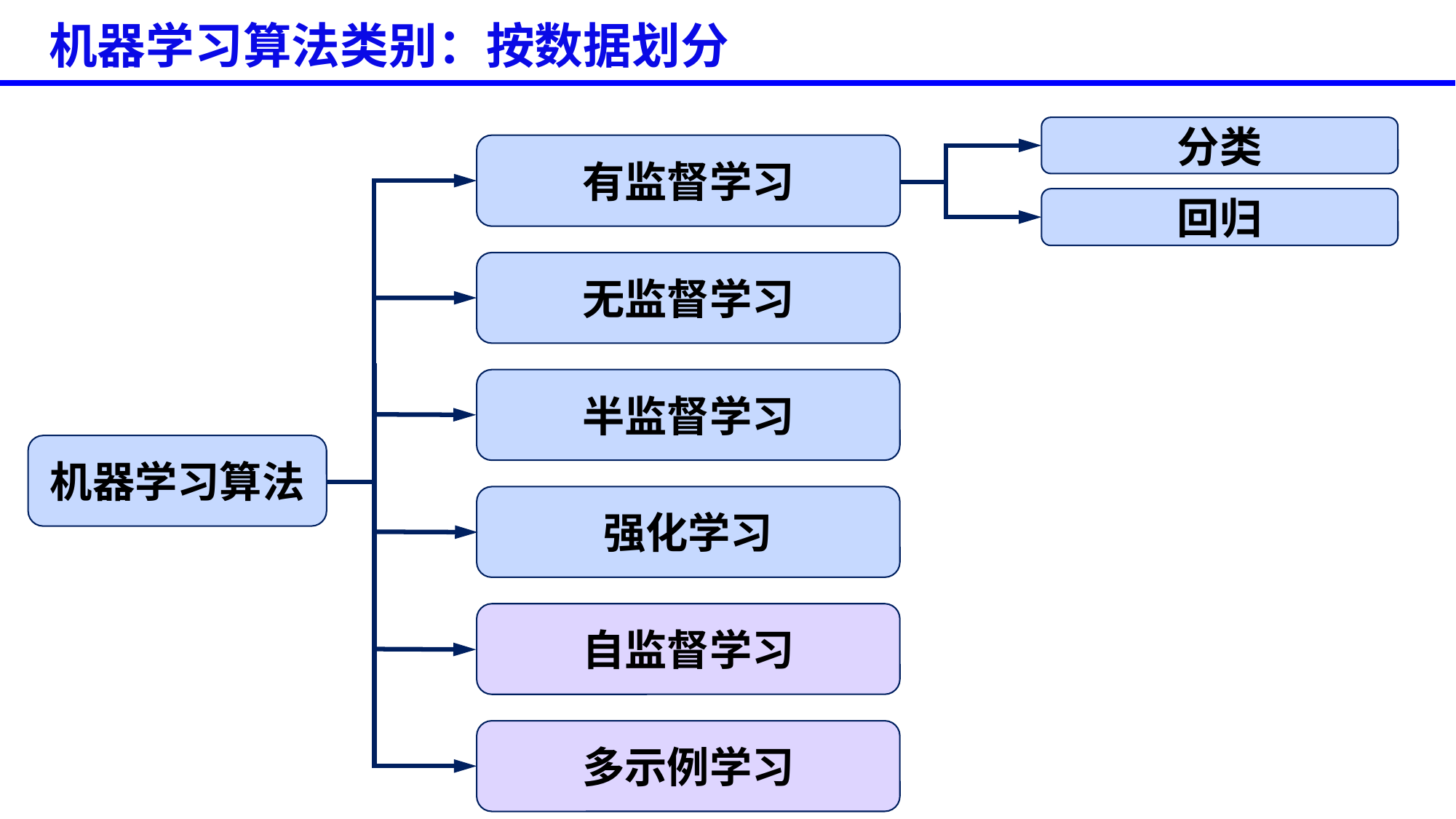

机器学习算法类别：按数据划分
分类
回归
有监督学习
无监督学习
半监督学习
机器学习算法
强化学习
自监督学习
多示例学习